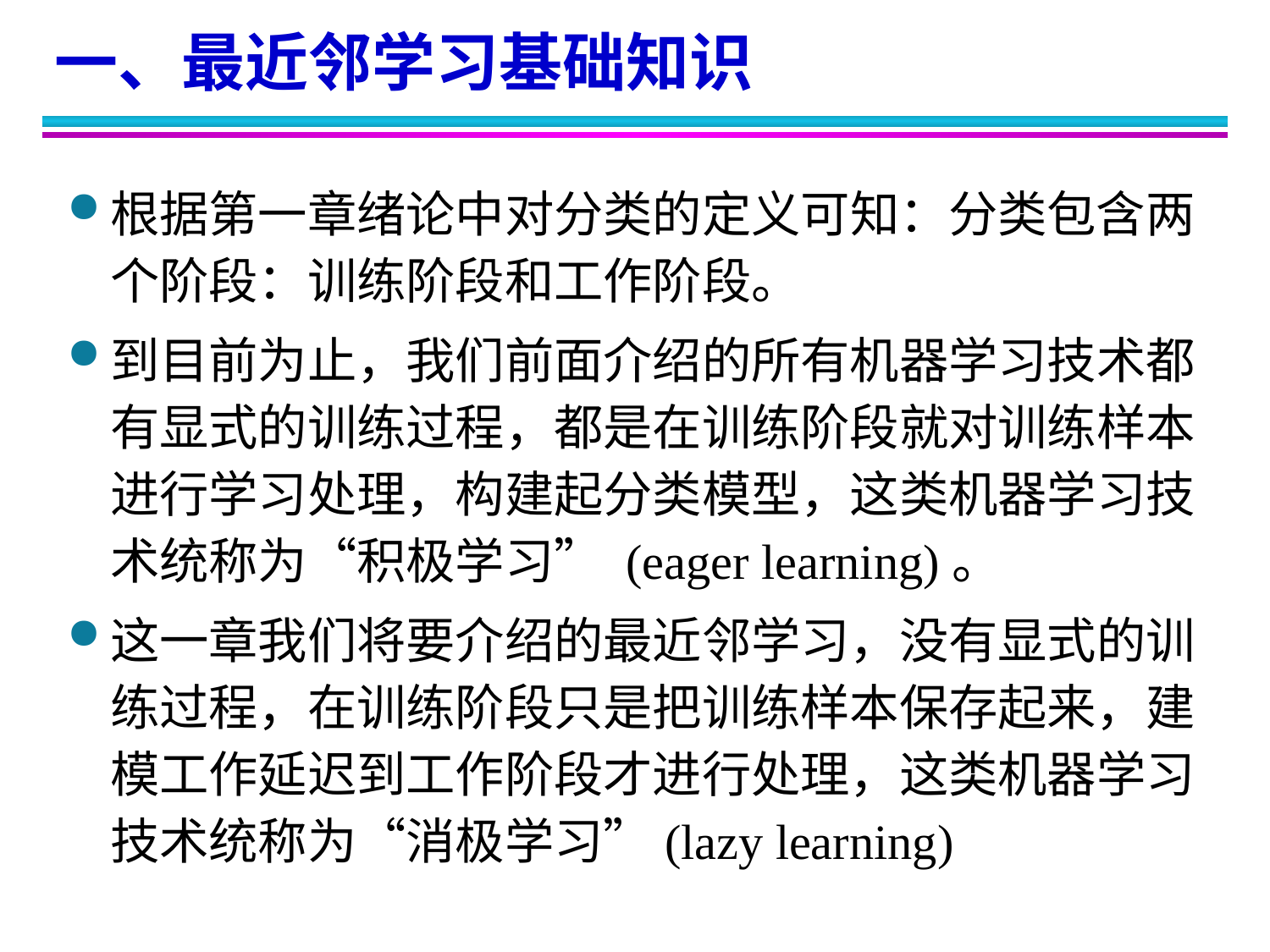

一、最近邻学习基础知识
根据第一章绪论中对分类的定义可知：分类包含两个阶段：训练阶段和工作阶段。
到目前为止，我们前面介绍的所有机器学习技术都有显式的训练过程，都是在训练阶段就对训练样本进行学习处理，构建起分类模型，这类机器学习技术统称为“积极学习” (eager learning)。
这一章我们将要介绍的最近邻学习，没有显式的训练过程，在训练阶段只是把训练样本保存起来，建模工作延迟到工作阶段才进行处理，这类机器学习技术统称为“消极学习”(lazy learning)